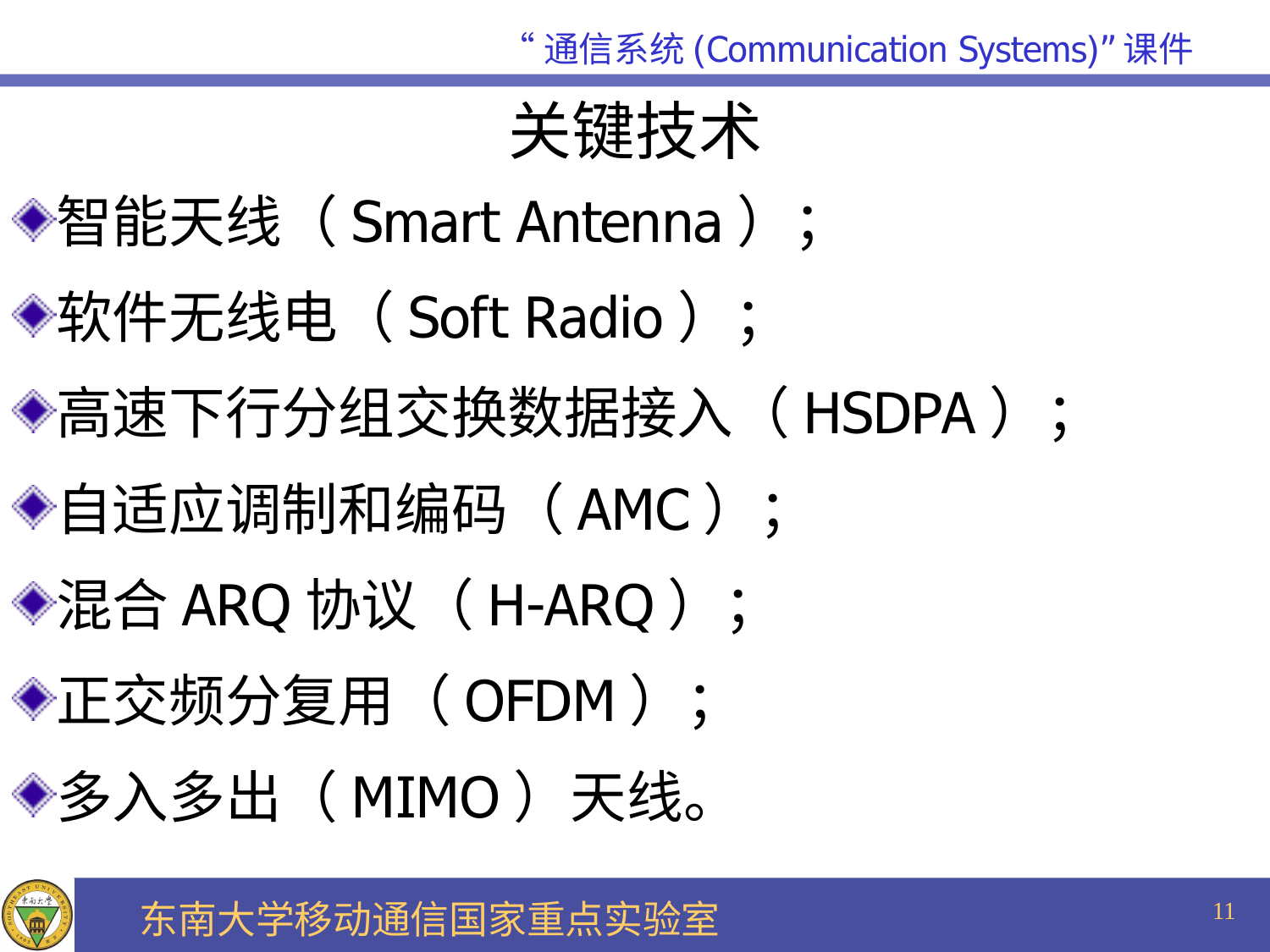

关键技术
智能天线（Smart Antenna）；
软件无线电（Soft Radio）；
高速下行分组交换数据接入（HSDPA）；
自适应调制和编码（AMC）；
混合ARQ协议（H-ARQ）；
正交频分复用（OFDM）；
多入多出（MIMO）天线。
11